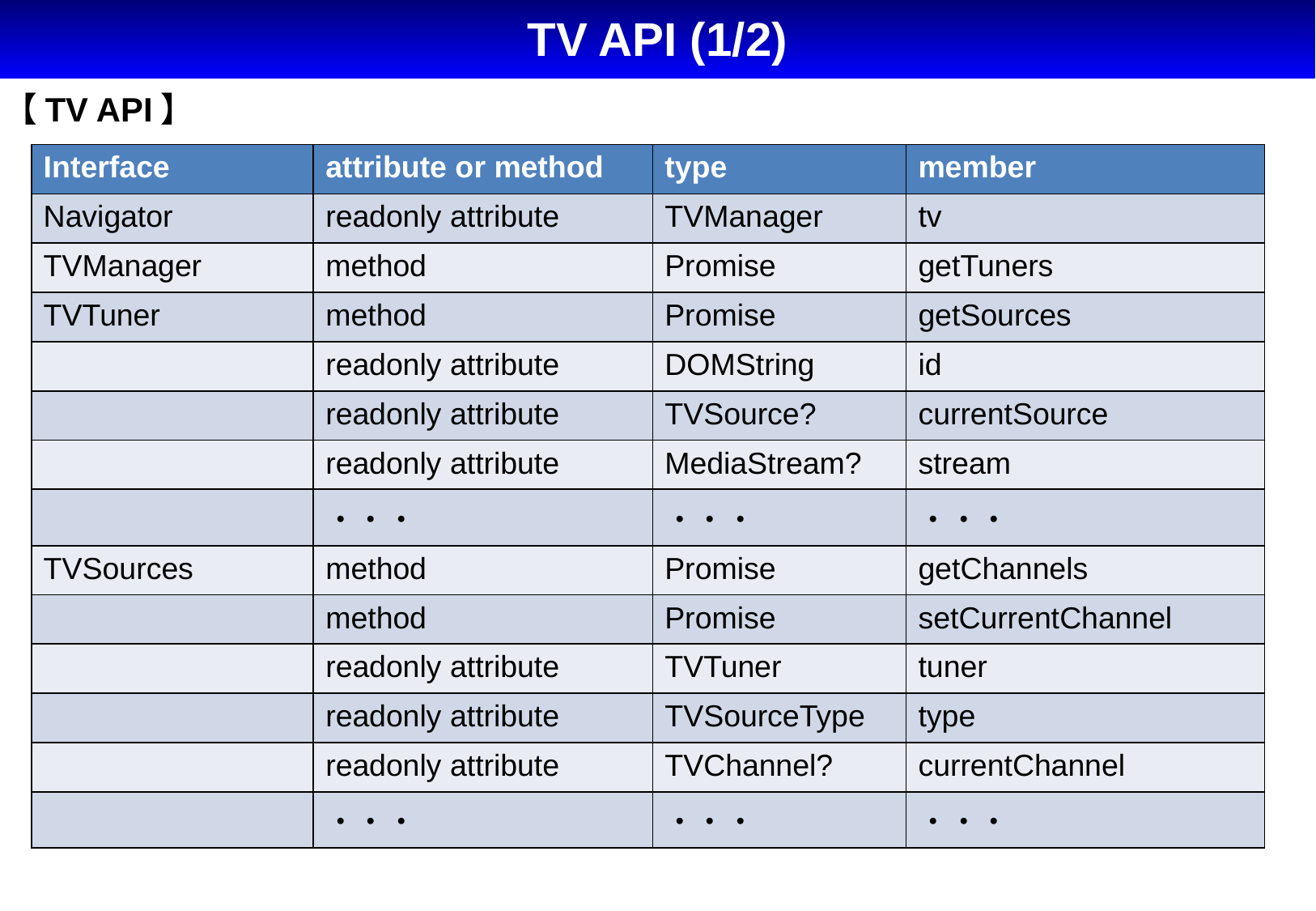

# TV API (1/2)
【TV API】
| Interface | attribute or method | type | member |
| --- | --- | --- | --- |
| Navigator | readonly attribute | TVManager | tv |
| TVManager | method | Promise | getTuners |
| TVTuner | method | Promise | getSources |
|  | readonly attribute | DOMString | id |
|  | readonly attribute | TVSource? | currentSource |
|  | readonly attribute | MediaStream? | stream |
|  | ・・・ | ・・・ | ・・・ |
| TVSources | method | Promise | getChannels |
|  | method | Promise | setCurrentChannel |
|  | readonly attribute | TVTuner | tuner |
|  | readonly attribute | TVSourceType | type |
|  | readonly attribute | TVChannel? | currentChannel |
|  | ・・・ | ・・・ | ・・・ |